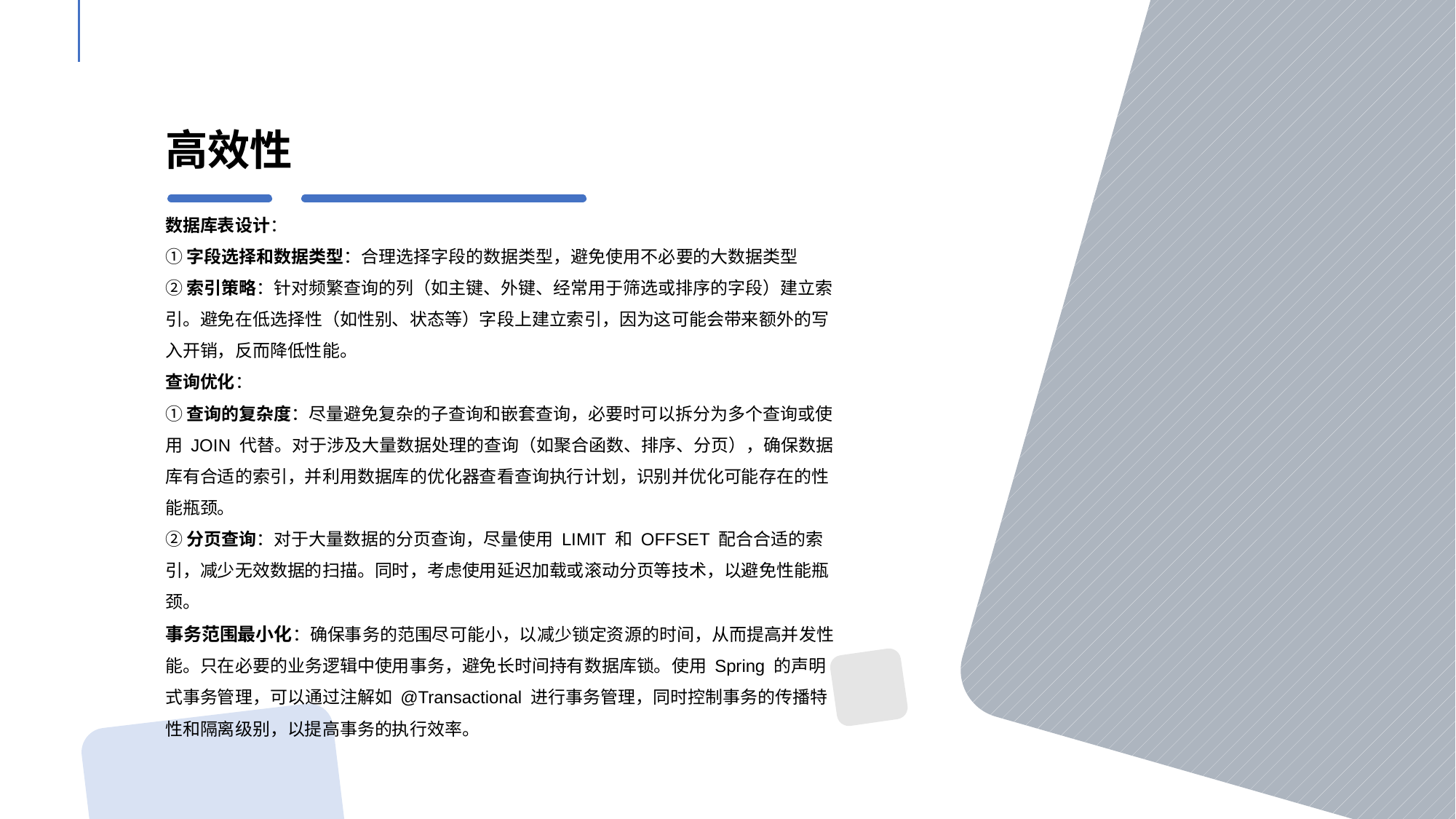

高效性
数据库表设计：
①字段选择和数据类型：合理选择字段的数据类型，避免使用不必要的大数据类型
②索引策略：针对频繁查询的列（如主键、外键、经常用于筛选或排序的字段）建立索引。避免在低选择性（如性别、状态等）字段上建立索引，因为这可能会带来额外的写入开销，反而降低性能。
查询优化：
①查询的复杂度：尽量避免复杂的子查询和嵌套查询，必要时可以拆分为多个查询或使用 JOIN 代替。对于涉及大量数据处理的查询（如聚合函数、排序、分页），确保数据库有合适的索引，并利用数据库的优化器查看查询执行计划，识别并优化可能存在的性能瓶颈。
②分页查询：对于大量数据的分页查询，尽量使用 LIMIT 和 OFFSET 配合合适的索引，减少无效数据的扫描。同时，考虑使用延迟加载或滚动分页等技术，以避免性能瓶颈。
事务范围最小化：确保事务的范围尽可能小，以减少锁定资源的时间，从而提高并发性能。只在必要的业务逻辑中使用事务，避免长时间持有数据库锁。使用 Spring 的声明式事务管理，可以通过注解如 @Transactional 进行事务管理，同时控制事务的传播特性和隔离级别，以提高事务的执行效率。